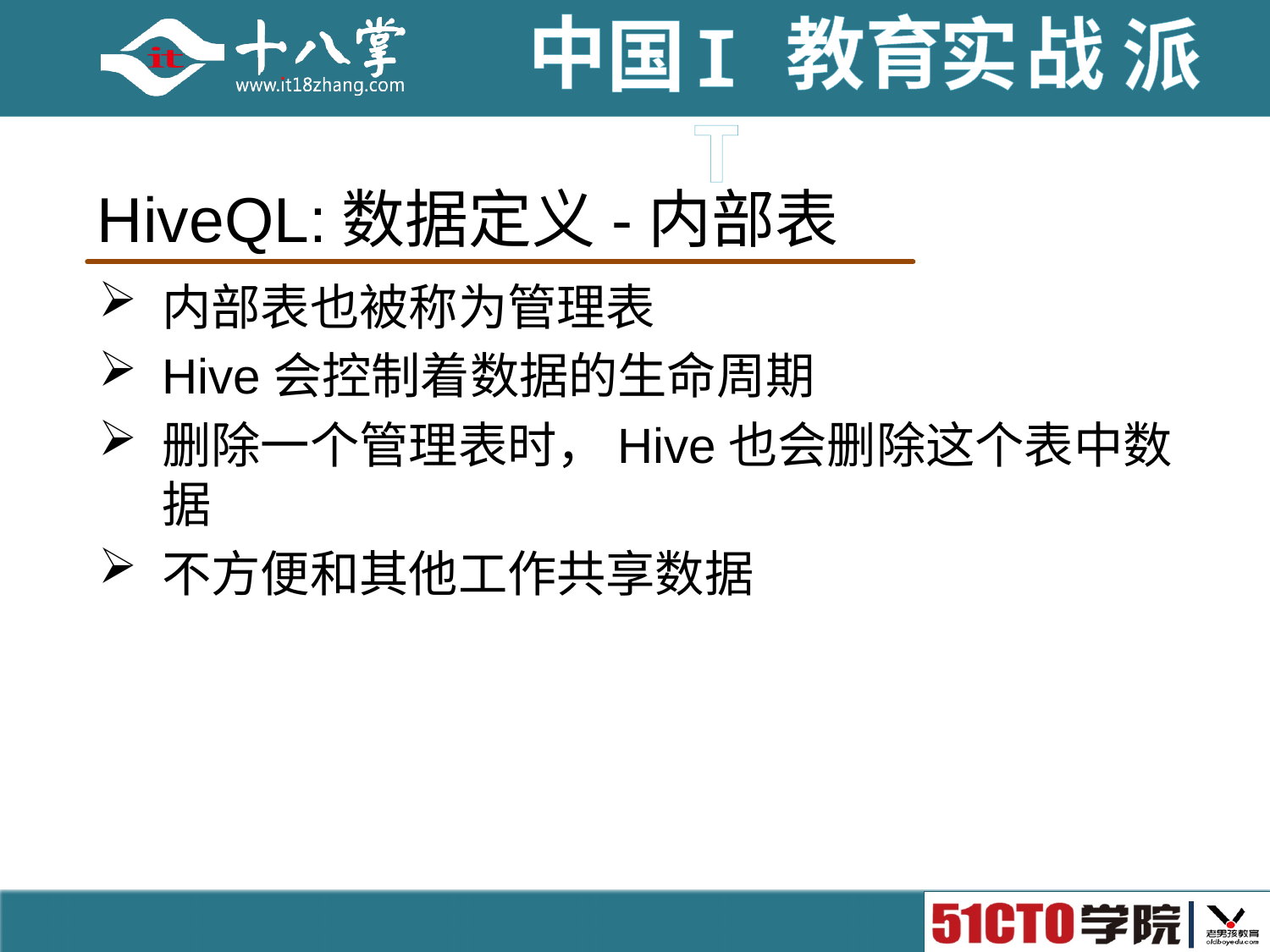

# HiveQL:数据定义-内部表
内部表也被称为管理表
Hive会控制着数据的生命周期
删除一个管理表时，Hive也会删除这个表中数据
不方便和其他工作共享数据